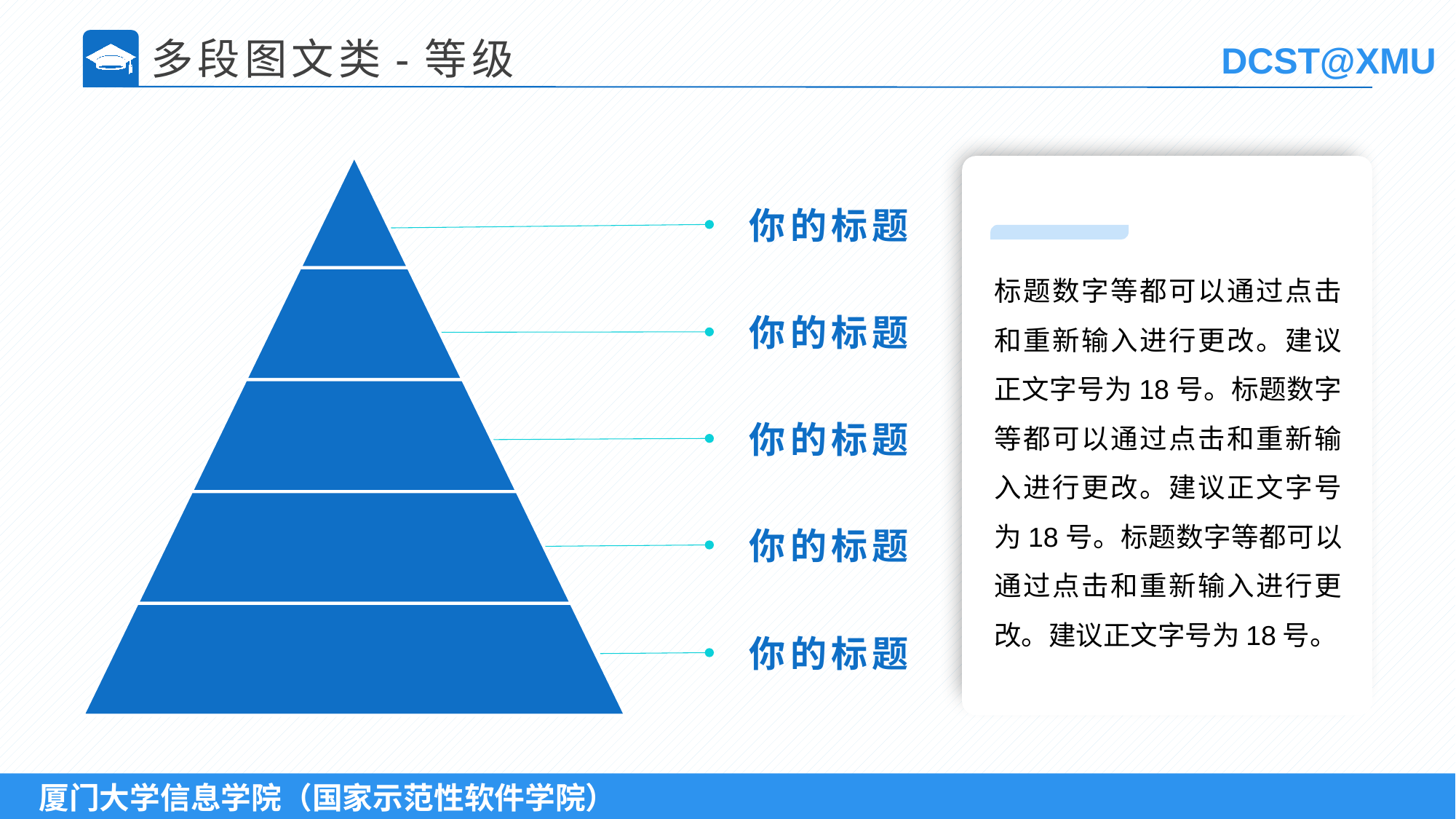

多段图文类-等级

你的标题

标题数字等都可以通过点击和重新输入进行更改。建议正文字号为18号。标题数字等都可以通过点击和重新输入进行更改。建议正文字号为18号。标题数字等都可以通过点击和重新输入进行更改。建议正文字号为18号。

你的标题
你的标题
你的标题
你的标题